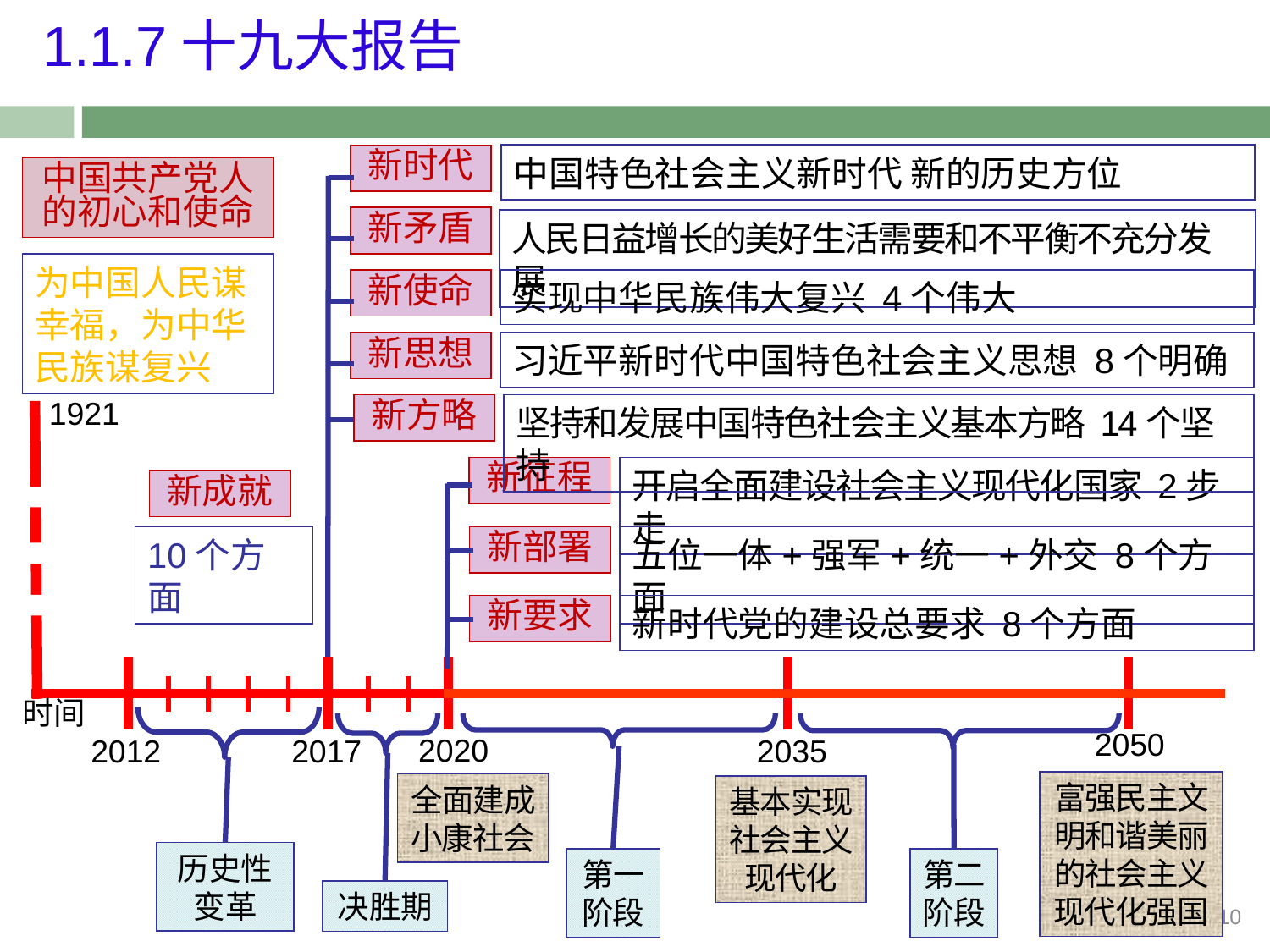

1.1.7十九大报告

中国特色社会主义新时代 新的历史方位
新时代
中国共产党人的初心和使命
新矛盾
人民日益增长的美好生活需要和不平衡不充分发展
为中国人民谋幸福，为中华民族谋复兴
新使命
实现中华民族伟大复兴 4个伟大
新思想
习近平新时代中国特色社会主义思想 8个明确
1921
新方略
坚持和发展中国特色社会主义基本方略 14个坚持

新征程
开启全面建设社会主义现代化国家 2步走
新成就
10个方面
新部署
五位一体+强军+统一+外交 8个方面

新要求
新时代党的建设总要求 8个方面

|  |  |  |  |  |  |  |  |  |  |  |  |
| --- | --- | --- | --- | --- | --- | --- | --- | --- | --- | --- | --- |
|  |  |  |  |  |  |  |  |  |  |  |  |
|  |  |  |  |  |  |  |  |  |  |  |  |
|  |  |  |  |  |  |  |  |  |  |  |  |

时间
2050
2020
2017
2035
2012
富强民主文明和谐美丽的社会主义现代化强国
全面建成小康社会
基本实现社会主义现代化
历史性变革
第一阶段
第二阶段
决胜期
10